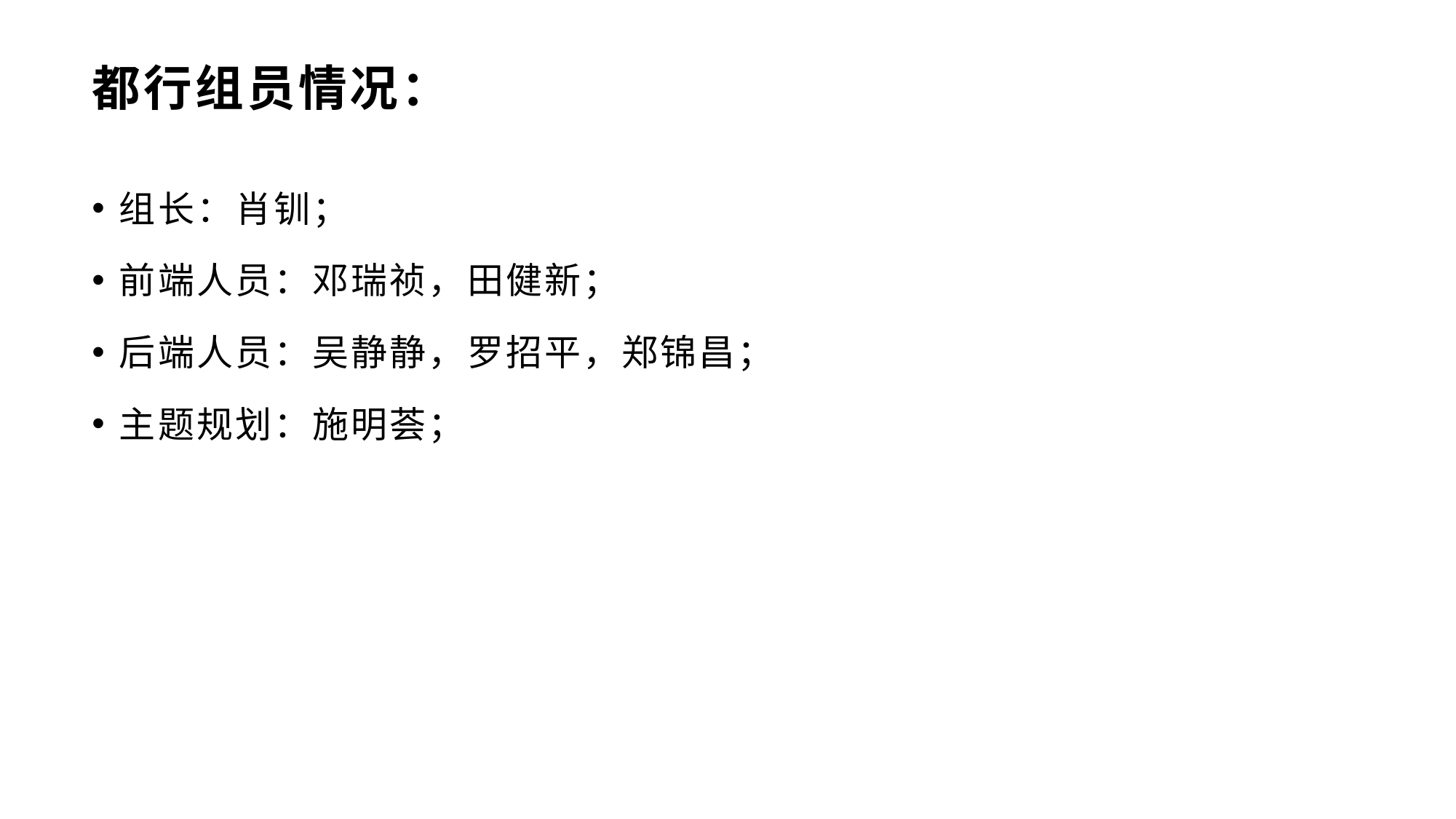

# 都行组员情况：

组长：肖钏；
前端人员：邓瑞祯，田健新；
后端人员：吴静静，罗招平，郑锦昌；
主题规划：施明荟；